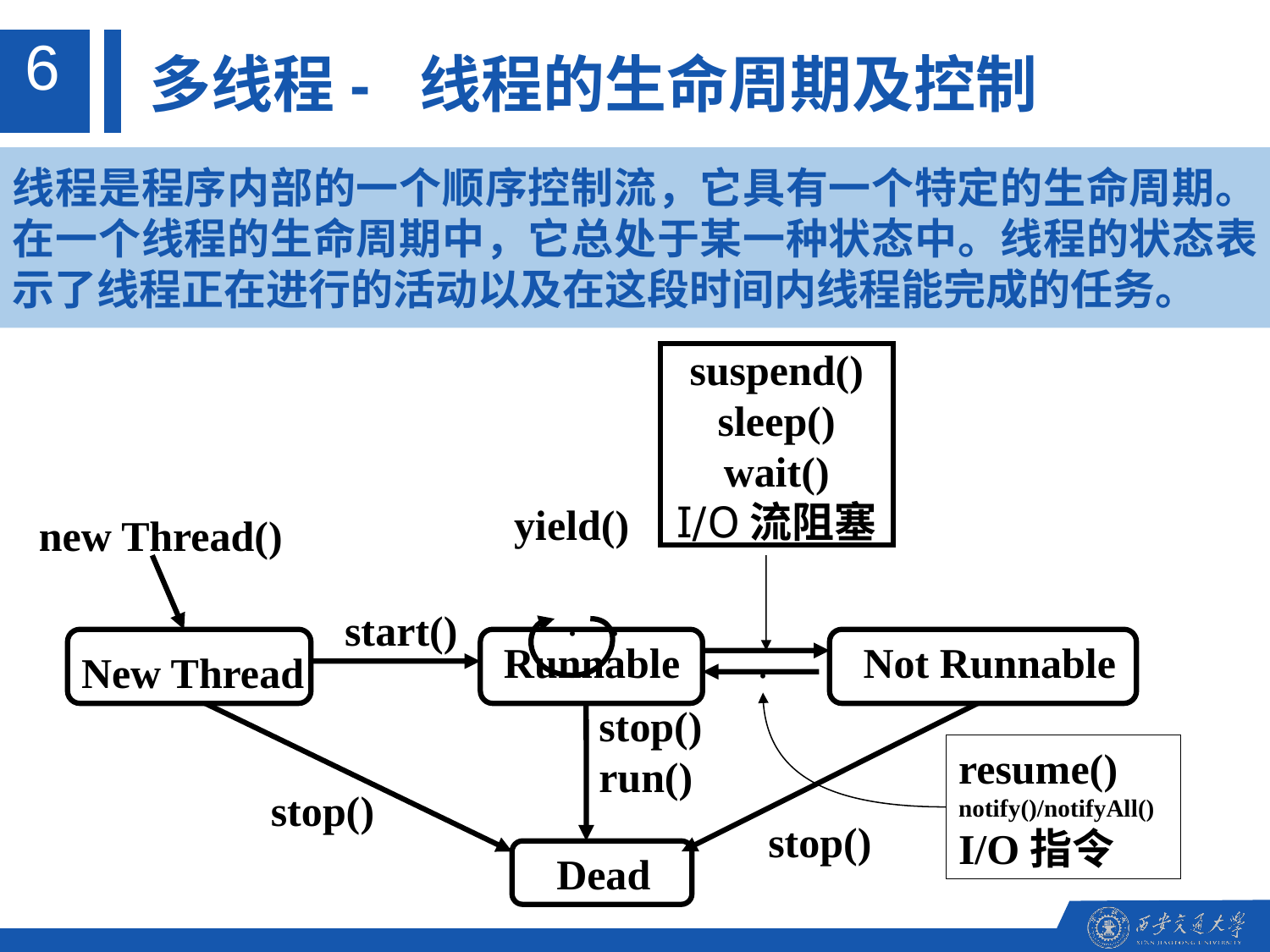

6
多线程-  线程的生命周期及控制
线程是程序内部的一个顺序控制流，它具有一个特定的生命周期。在一个线程的生命周期中，它总处于某一种状态中。线程的状态表示了线程正在进行的活动以及在这段时间内线程能完成的任务。
suspend()
sleep()
wait()
I/O流阻塞
yield()
new Thread()

.
.
start()

Runnable
.

Not Runnable
New Thread

stop()
run()

resume()
notify()/notifyAll()
I/O指令
stop()
stop()

Dead